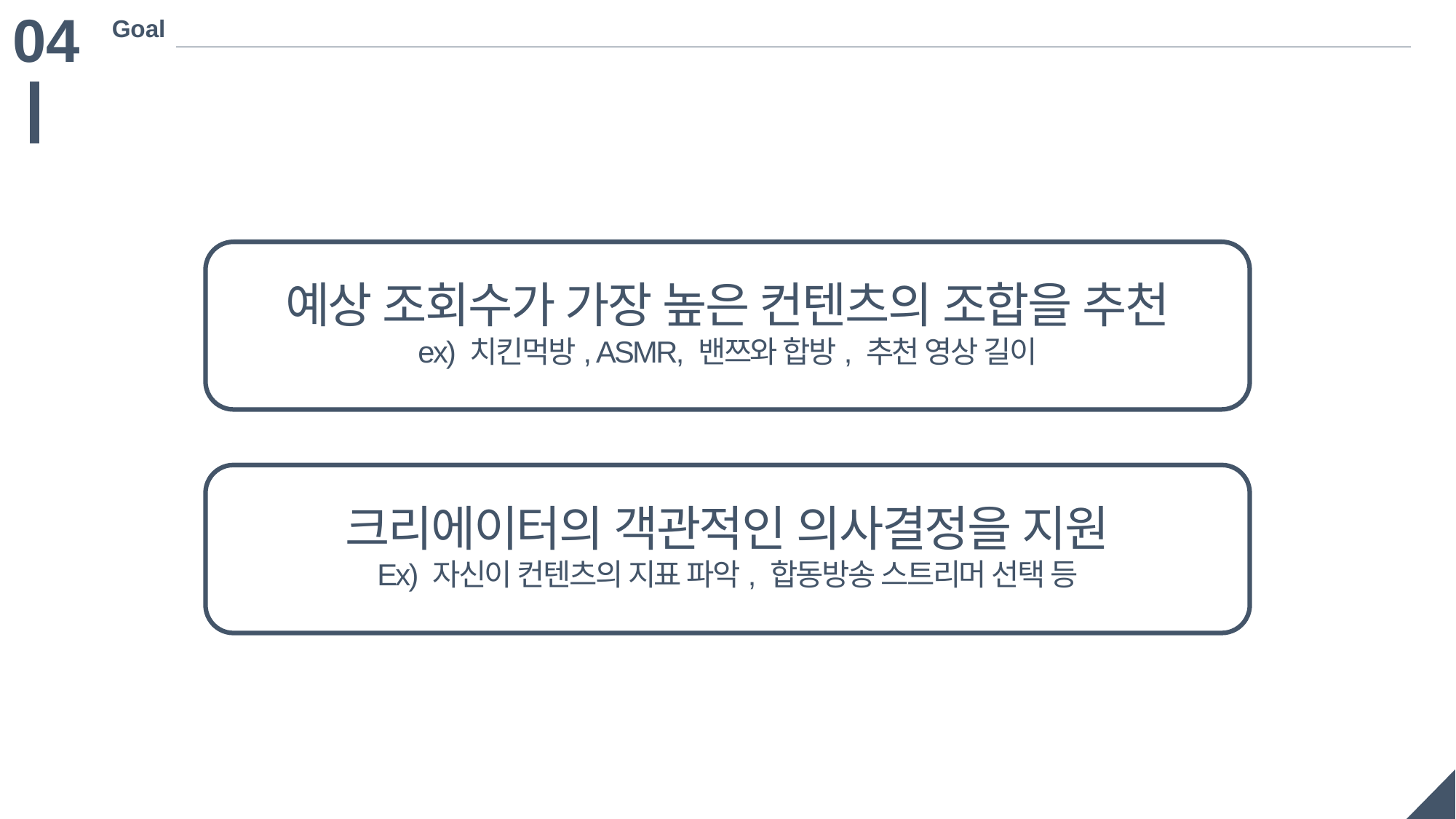

04
Goal

예상 조회수가 가장 높은 컨텐츠의 조합을 추천
ex) 치킨먹방, ASMR, 밴쯔와 합방, 추천 영상 길이

크리에이터의 객관적인 의사결정을 지원
Ex) 자신이 컨텐츠의 지표 파악, 합동방송 스트리머 선택 등